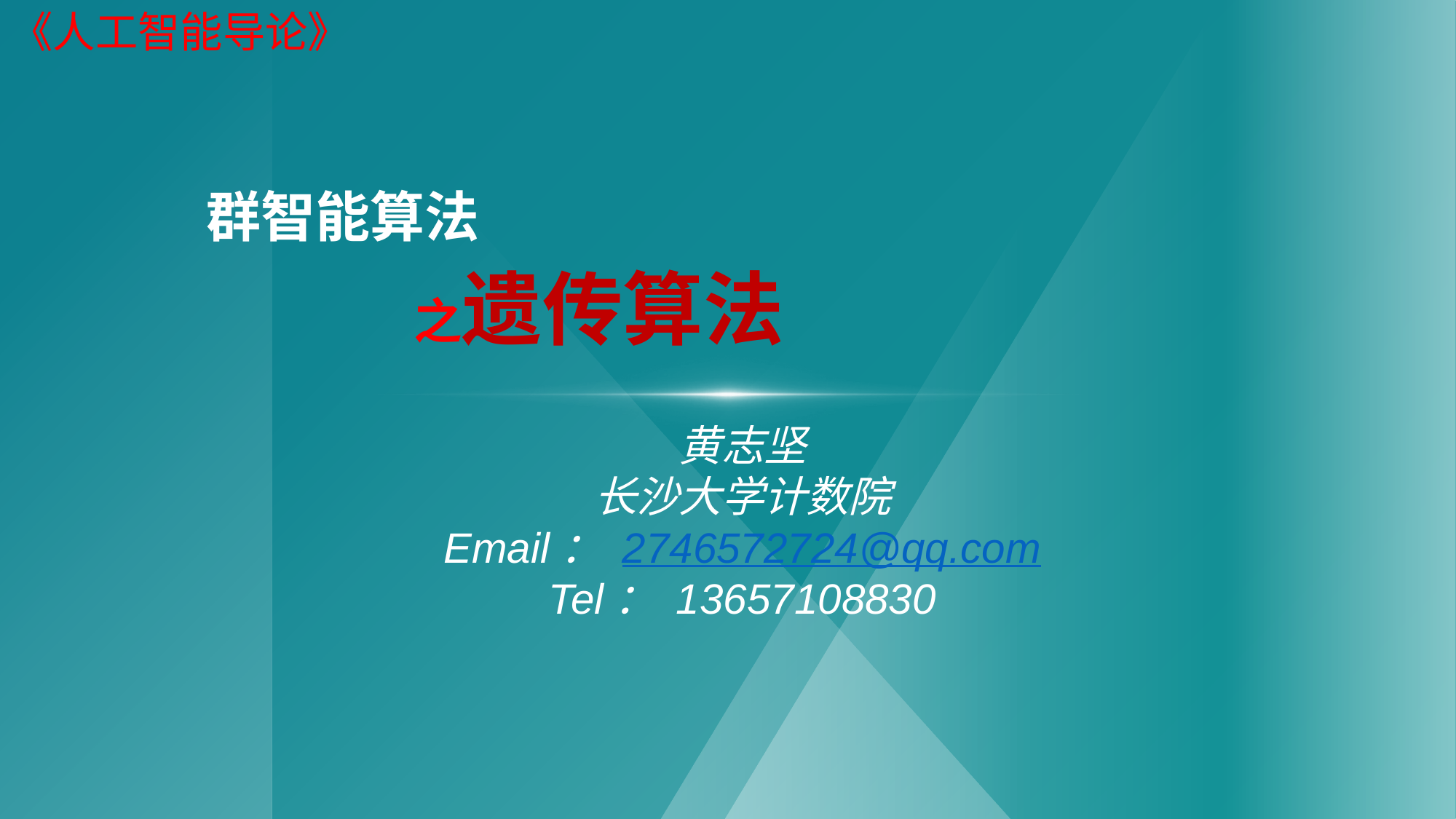

# 群智能算法 之遗传算法
黄志坚
长沙大学计数院
Email： 2746572724@qq.com
Tel： 13657108830